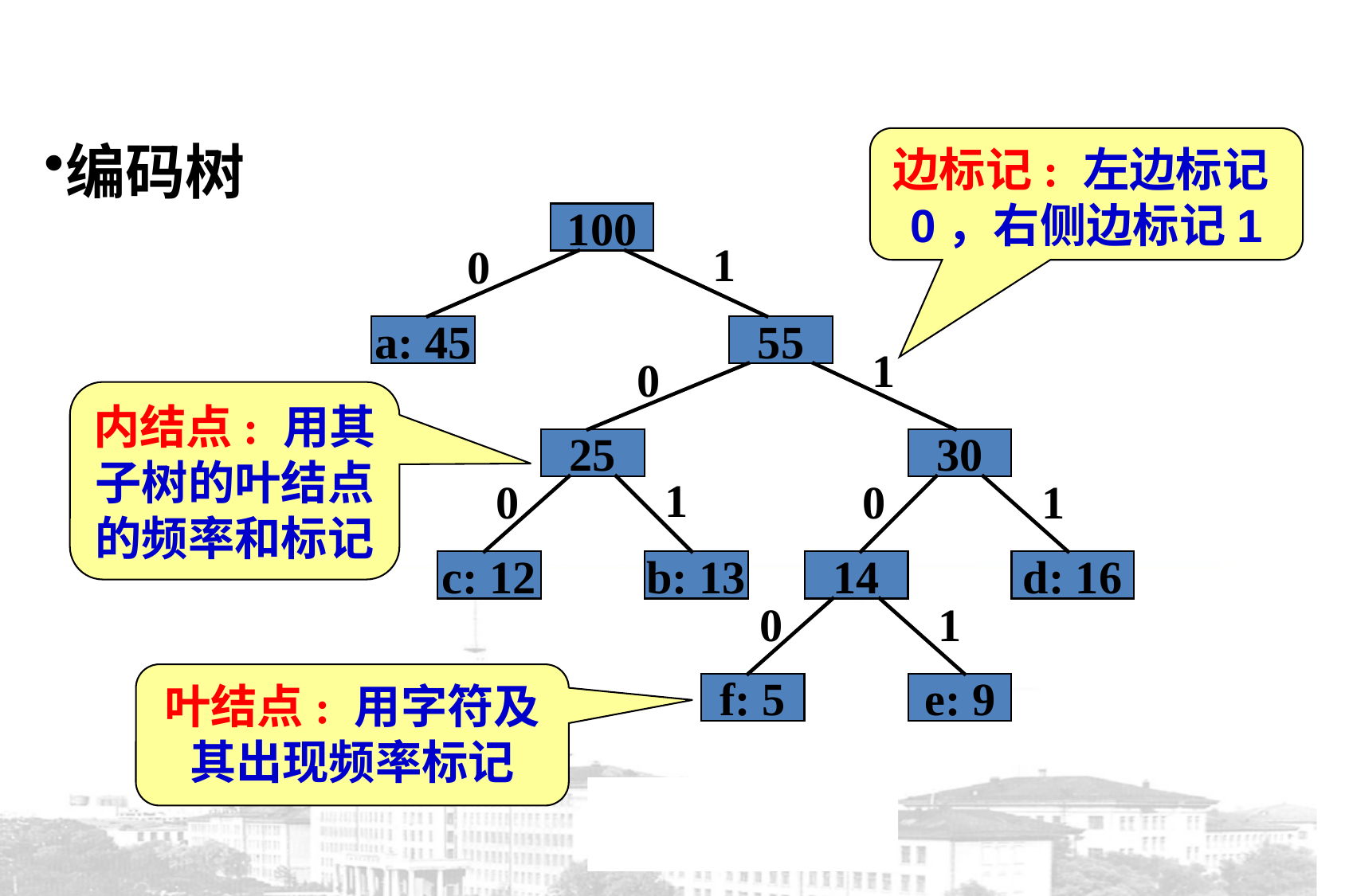

编码树
边标记: 左边标记0，右侧边标记1

100

a: 45
55

25
30

c: 12
b: 13
14
d: 16

f: 5
e: 9
1
0
1
0
1
0
0
1
0
1
内结点: 用其子树的叶结点的频率和标记
叶结点: 用字符及其出现频率标记